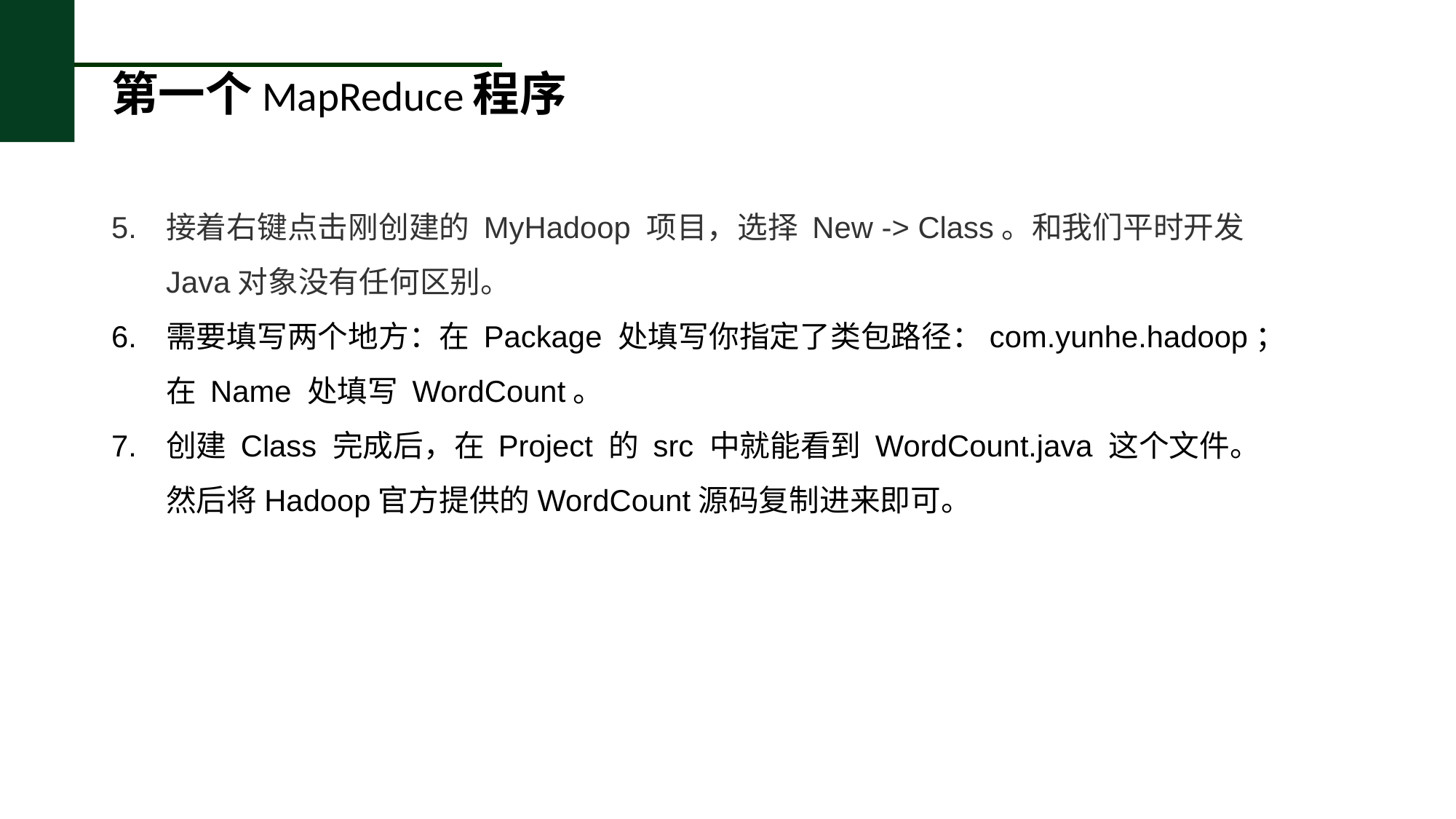

# 第一个MapReduce程序
接着右键点击刚创建的 MyHadoop 项目，选择 New -> Class。和我们平时开发Java对象没有任何区别。
需要填写两个地方：在 Package 处填写你指定了类包路径：com.yunhe.hadoop；在 Name 处填写 WordCount。
创建 Class 完成后，在 Project 的 src 中就能看到 WordCount.java 这个文件。然后将Hadoop官方提供的WordCount源码复制进来即可。